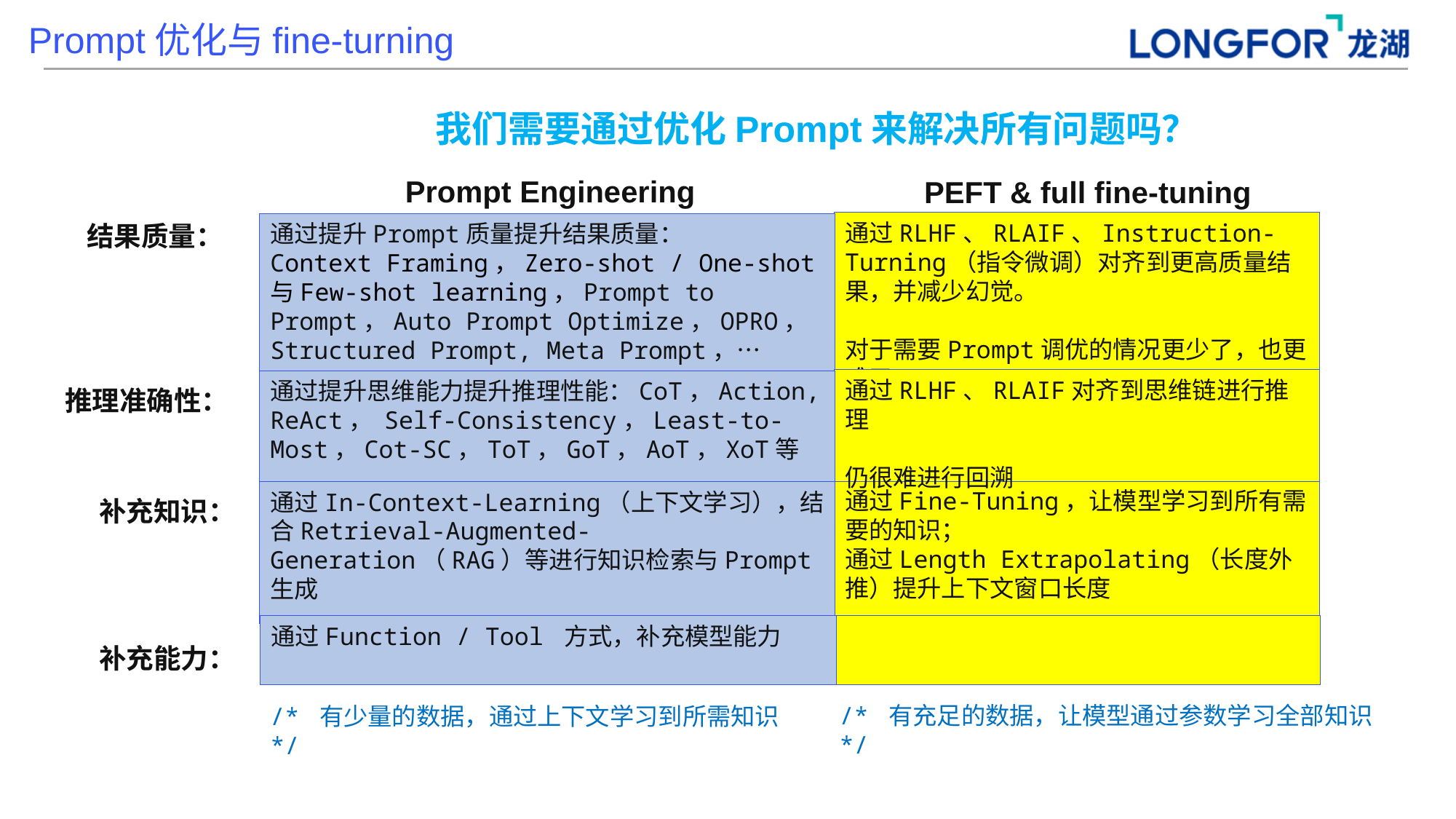

Prompt优化与fine-turning
我们需要通过优化Prompt来解决所有问题吗？
Prompt Engineering
PEFT & full fine-tuning
通过RLHF、RLAIF、Instruction-Turning（指令微调）对齐到更高质量结果，并减少幻觉。

对于需要Prompt调优的情况更少了，也更难了
通过提升Prompt质量提升结果质量：
Context Framing，Zero-shot / One-shot与Few-shot learning，Prompt to Prompt，Auto Prompt Optimize，OPRO，Structured Prompt, Meta Prompt，…
结果质量：
通过RLHF、RLAIF对齐到思维链进行推理

仍很难进行回溯
通过提升思维能力提升推理性能：CoT，Action, ReAct， Self-Consistency，Least-to-Most，Cot-SC，ToT，GoT，AoT，XoT等
推理准确性：
通过Fine-Tuning，让模型学习到所有需要的知识；
通过Length Extrapolating（长度外推）提升上下文窗口长度
通过In-Context-Learning（上下文学习），结合Retrieval-Augmented-Generation（RAG）等进行知识检索与Prompt生成
补充知识：
通过Function / Tool 方式，补充模型能力

补充能力：
/* 有充足的数据，让模型通过参数学习全部知识 */
/* 有少量的数据，通过上下文学习到所需知识 */